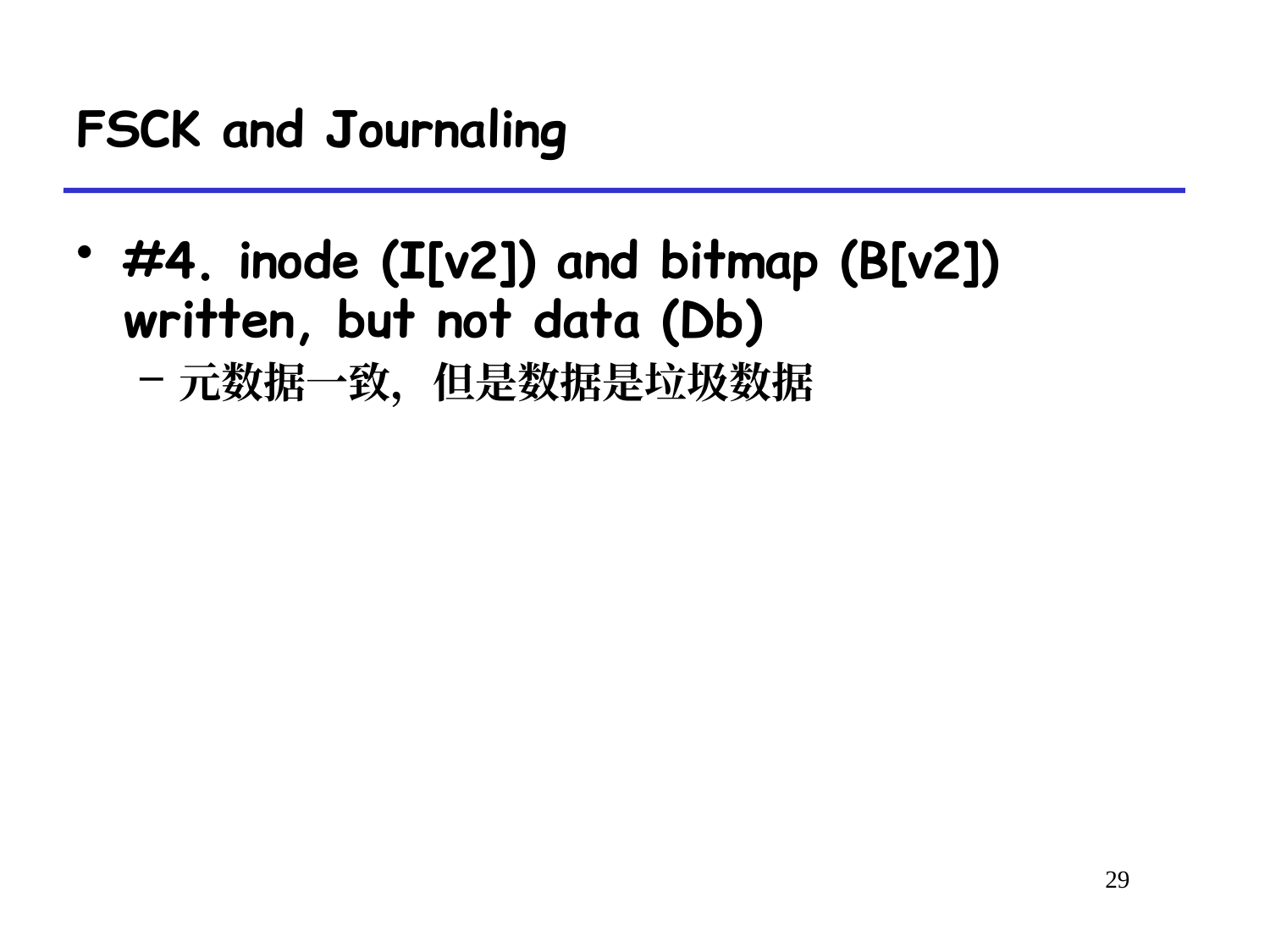

# FSCK and Journaling
#4. inode (I[v2]) and bitmap (B[v2]) written, but not data (Db)
元数据一致，但是数据是垃圾数据

29